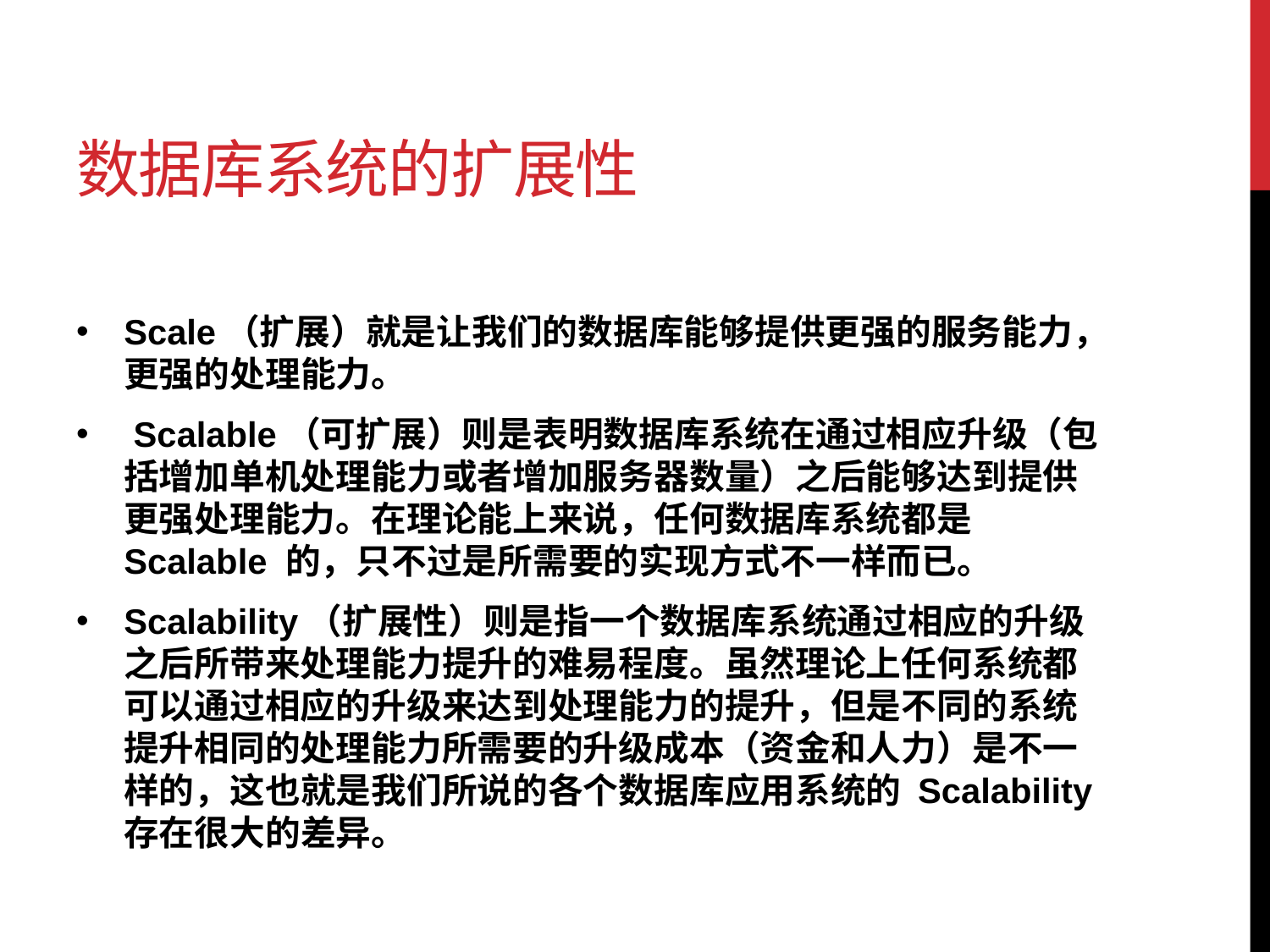

# 数据库系统的扩展性

Scale（扩展）就是让我们的数据库能够提供更强的服务能力，更强的处理能力。
 Scalable（可扩展）则是表明数据库系统在通过相应升级（包括增加单机处理能力或者增加服务器数量）之后能够达到提供更强处理能力。在理论能上来说，任何数据库系统都是 Scalable 的，只不过是所需要的实现方式不一样而已。
Scalability（扩展性）则是指一个数据库系统通过相应的升级之后所带来处理能力提升的难易程度。虽然理论上任何系统都可以通过相应的升级来达到处理能力的提升，但是不同的系统提升相同的处理能力所需要的升级成本（资金和人力）是不一样的，这也就是我们所说的各个数据库应用系统的 Scalability 存在很大的差异。